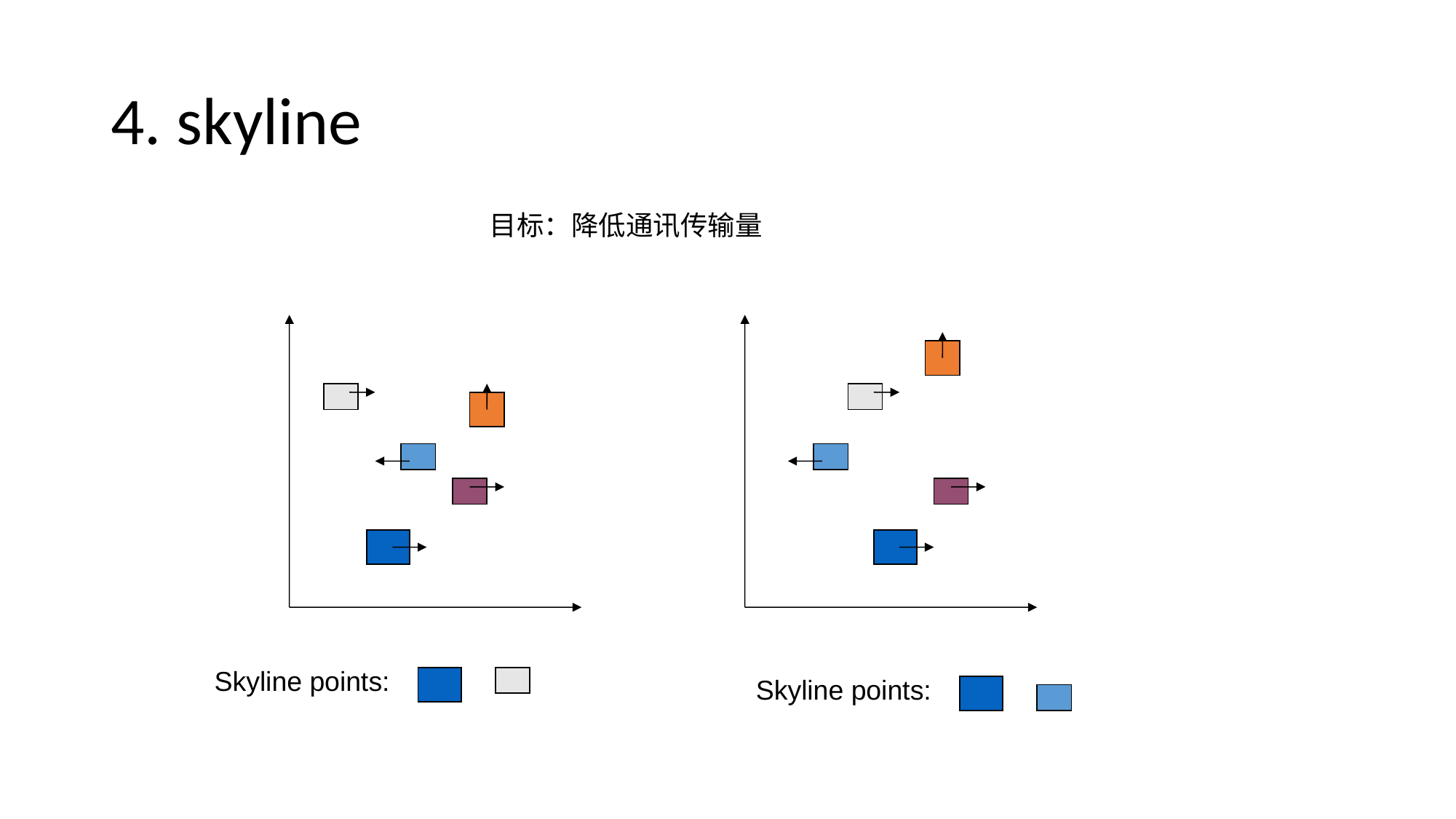

# 4. skyline
目标：降低通讯传输量

Skyline points:

Skyline points:

94